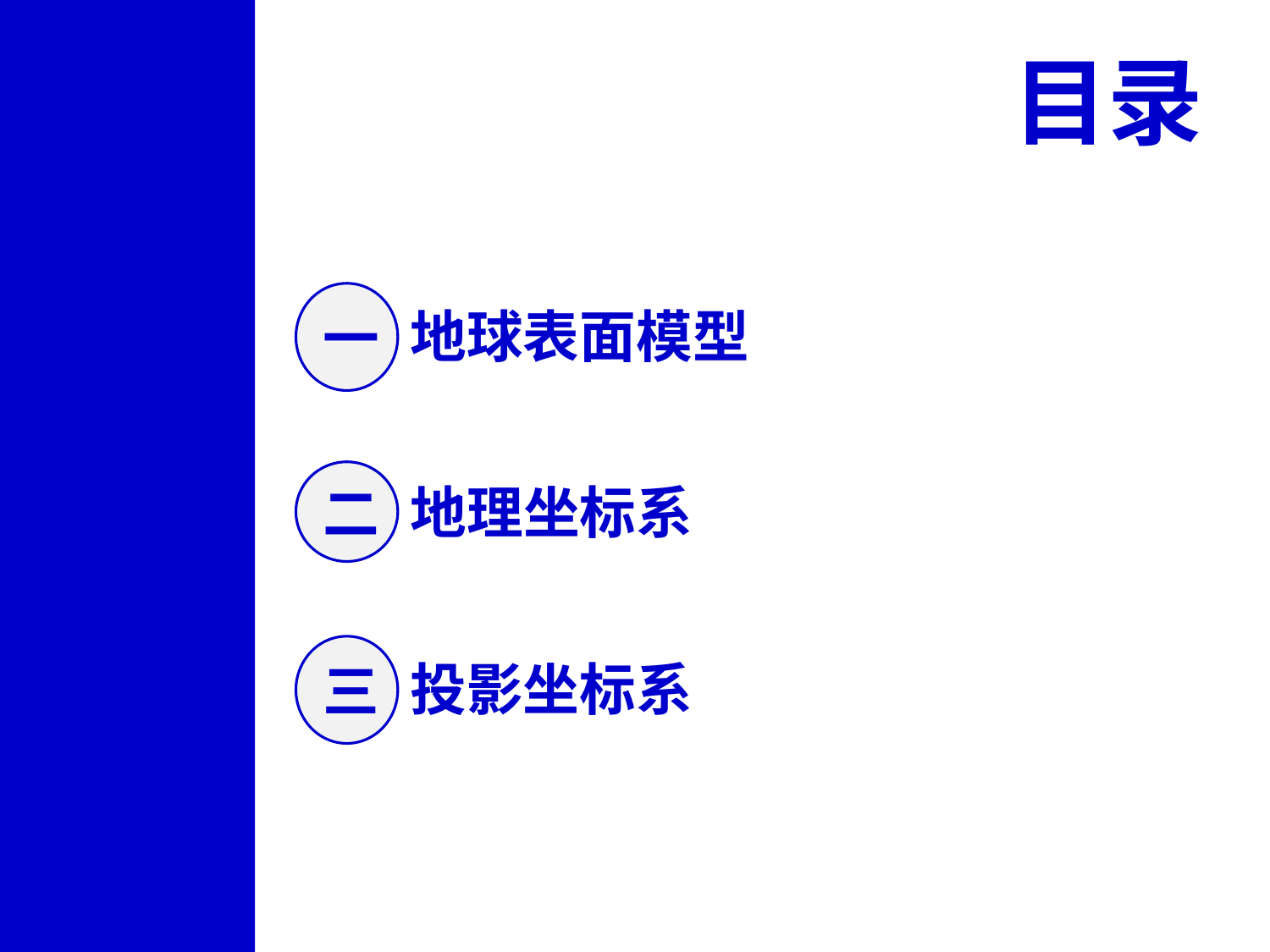

目录
一
地球表面模型
二
地理坐标系
三
投影坐标系